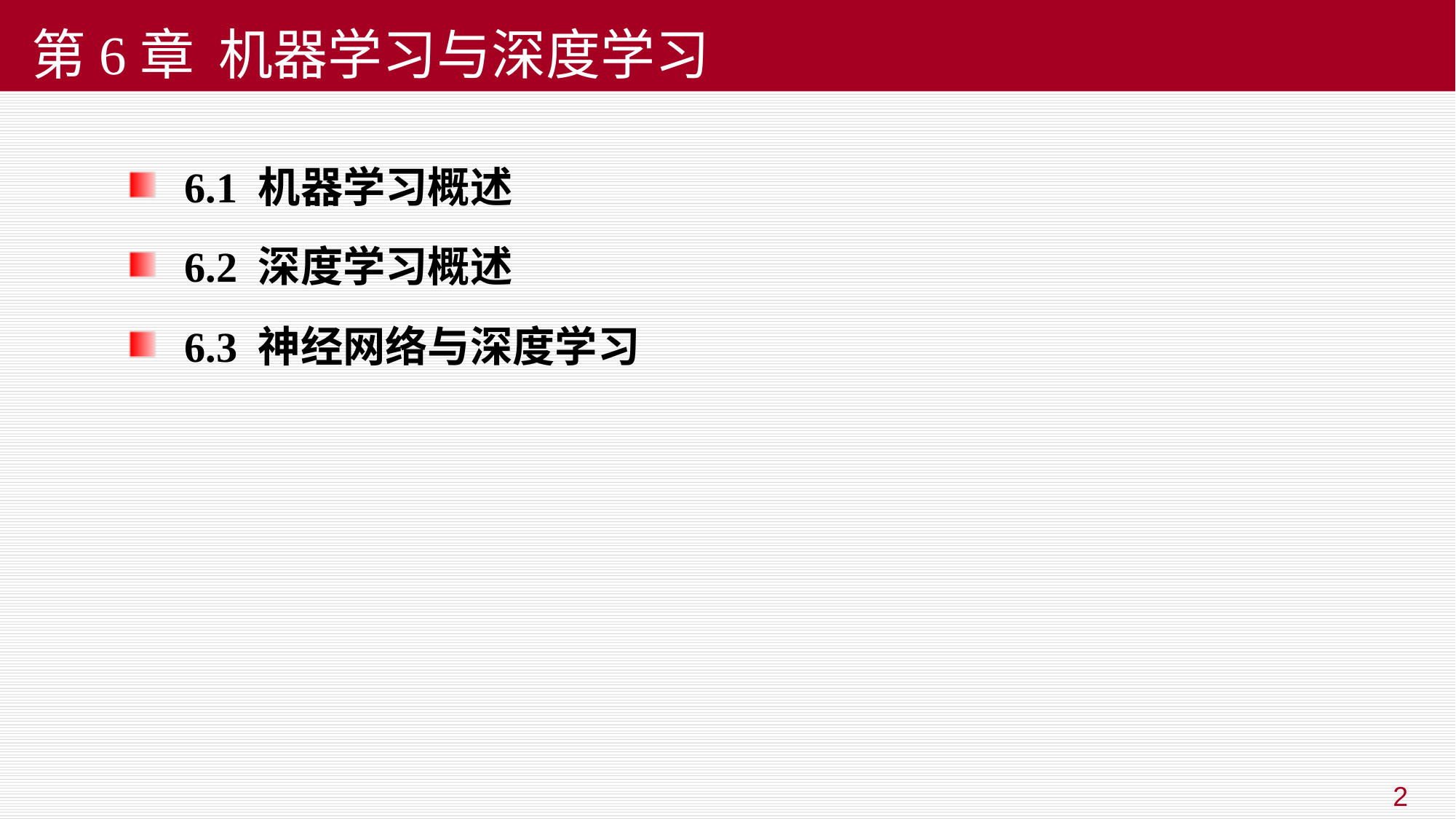

# 第6章  机器学习与深度学习
6.1 机器学习概述
6.2 深度学习概述
6.3 神经网络与深度学习
2